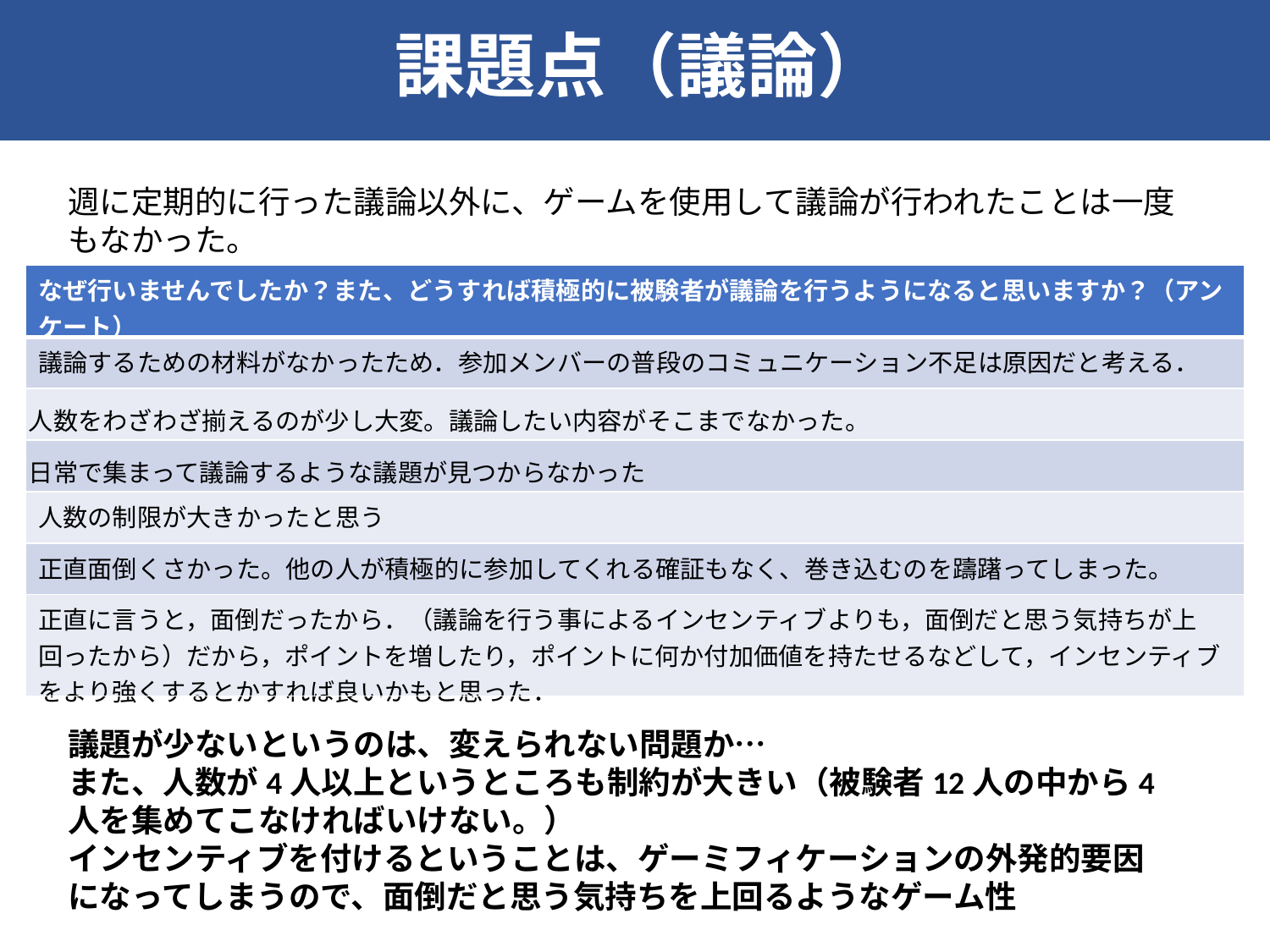

課題点（議論）
週に定期的に行った議論以外に、ゲームを使用して議論が行われたことは一度もなかった。
| なぜ行いませんでしたか？また、どうすれば積極的に被験者が議論を行うようになると思いますか？（アンケート） |
| --- |
| 議論するための材料がなかったため．参加メンバーの普段のコミュニケーション不足は原因だと考える． |
| 人数をわざわざ揃えるのが少し大変。議論したい内容がそこまでなかった。 |
| 日常で集まって議論するような議題が見つからなかった |
| 人数の制限が大きかったと思う |
| 正直面倒くさかった。他の人が積極的に参加してくれる確証もなく、巻き込むのを躊躇ってしまった。 |
| 正直に言うと，面倒だったから．（議論を行う事によるインセンティブよりも，面倒だと思う気持ちが上回ったから）だから，ポイントを増したり，ポイントに何か付加価値を持たせるなどして，インセンティブをより強くするとかすれば良いかもと思った． |
議題が少ないというのは、変えられない問題か…
また、人数が4人以上というところも制約が大きい（被験者12人の中から4人を集めてこなければいけない。）
インセンティブを付けるということは、ゲーミフィケーションの外発的要因になってしまうので、面倒だと思う気持ちを上回るようなゲーム性